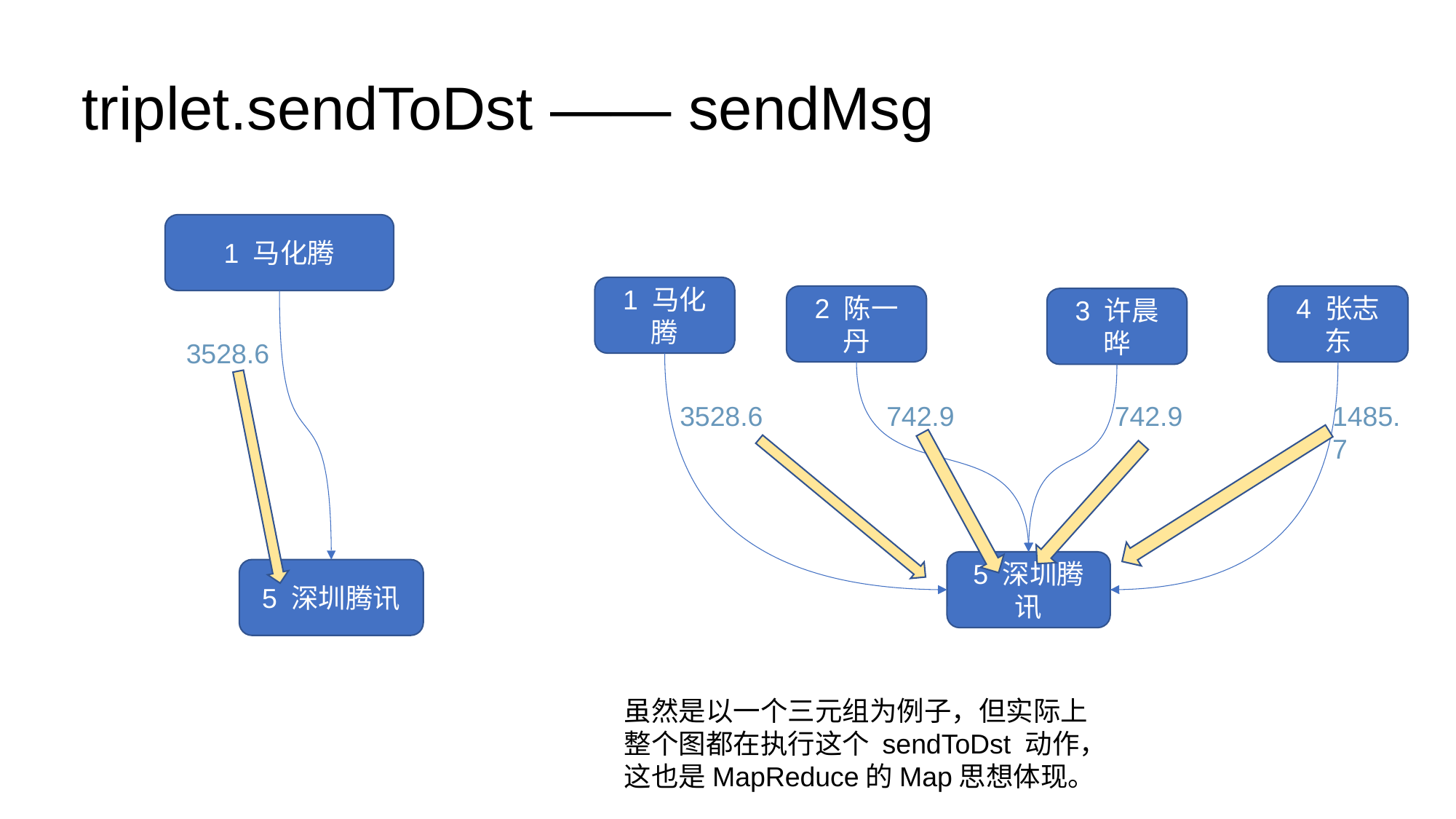

triplet.sendToDst —— sendMsg
1 马化腾
1 马化腾
4 张志东
2 陈一丹
3 许晨晔
3528.6
3528.6
742.9
1485.7
742.9

5 深圳腾讯
5 深圳腾讯
虽然是以一个三元组为例子，但实际上
整个图都在执行这个 sendToDst 动作，
这也是MapReduce的Map思想体现。